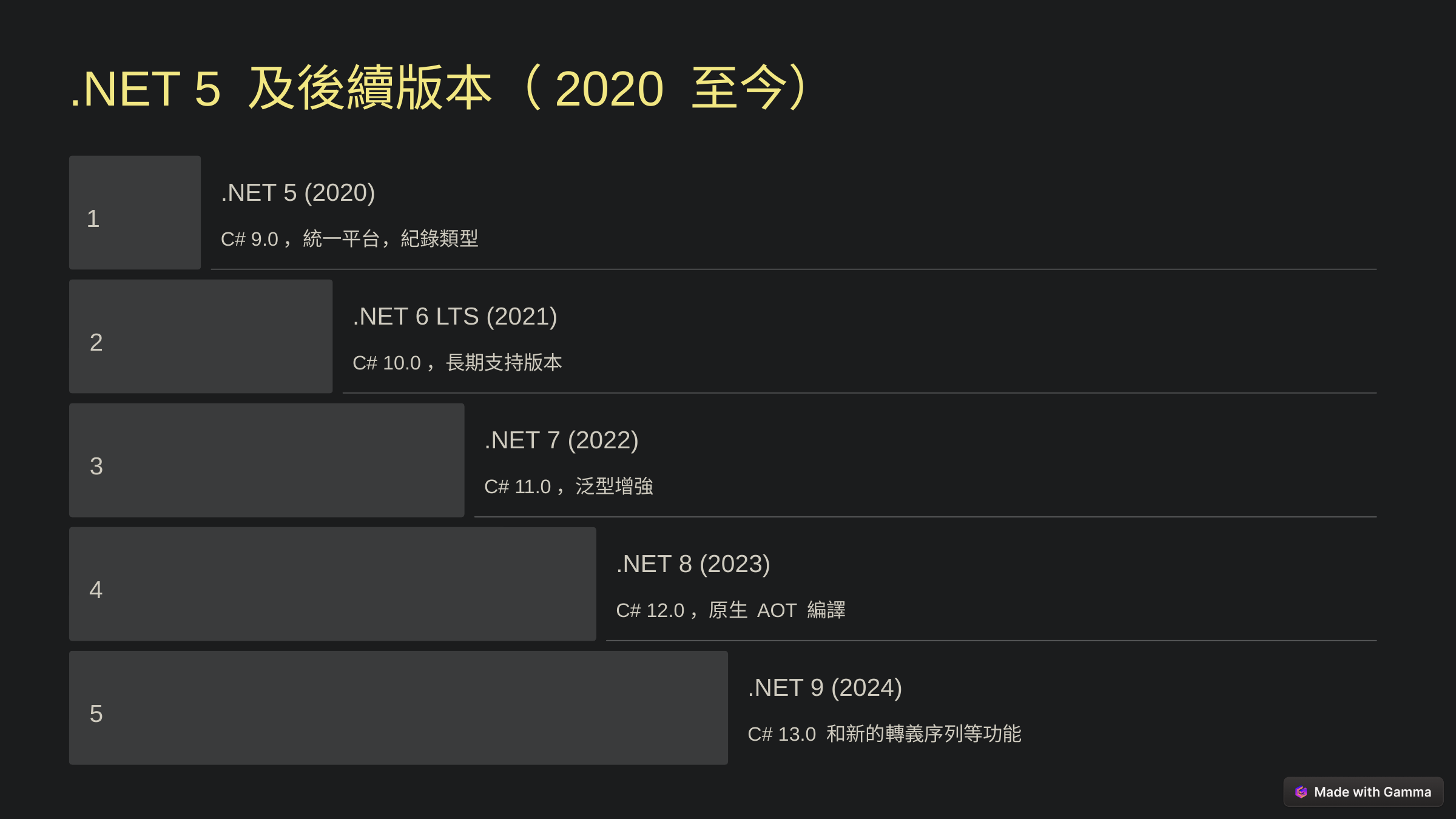

.NET 5 及後續版本（2020 至今）

.NET 5 (2020)
1
C# 9.0，統一平台，紀錄類型

.NET 6 LTS (2021)
2
C# 10.0，長期支持版本

.NET 7 (2022)
3
C# 11.0，泛型增強

.NET 8 (2023)
4
C# 12.0，原生 AOT 編譯

.NET 9 (2024)
5
C# 13.0 和新的轉義序列等功能